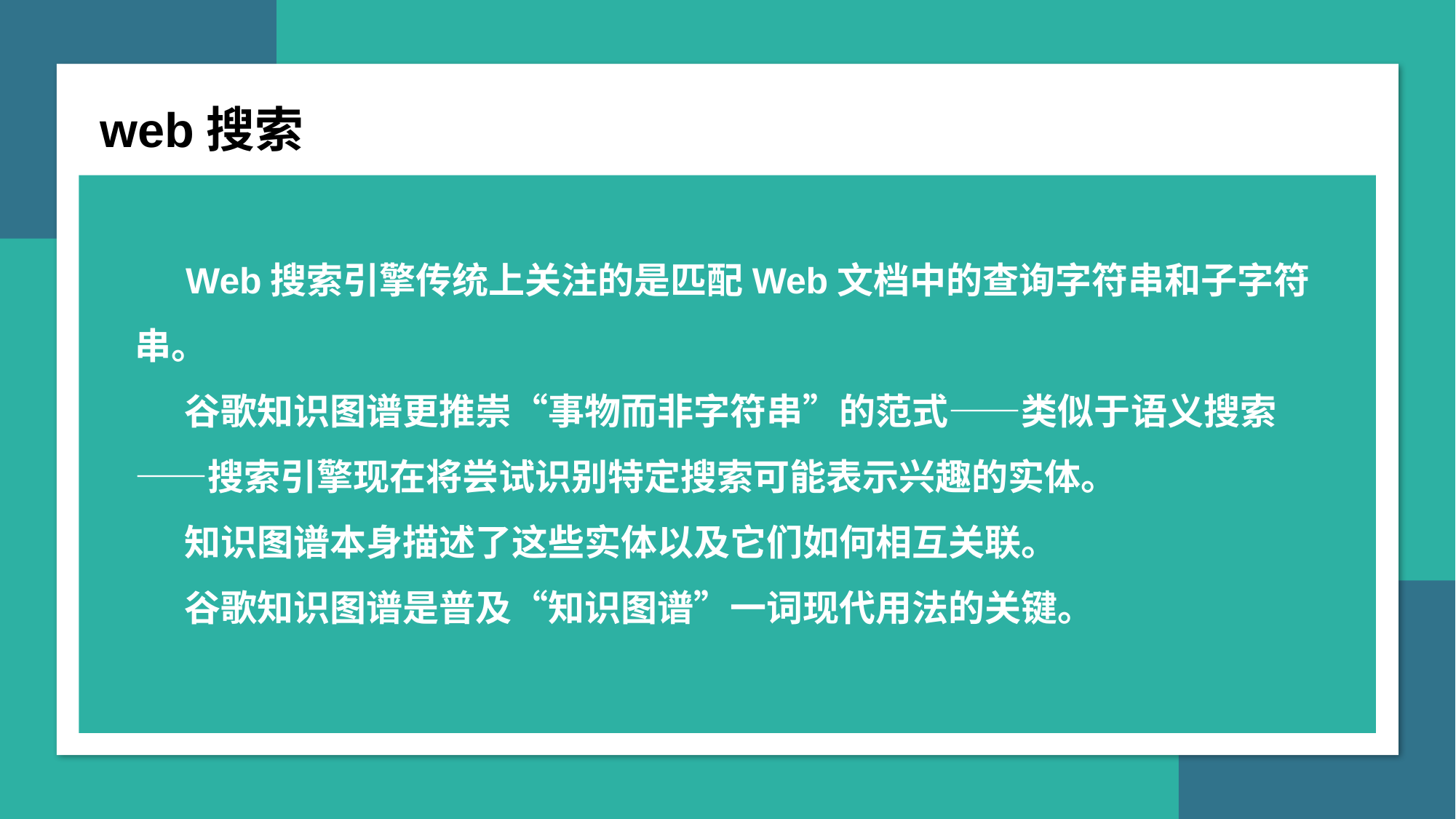

web搜索

     Web搜索引擎传统上关注的是匹配Web文档中的查询字符串和子字符串。
     谷歌知识图谱更推崇“事物而非字符串”的范式——类似于语义搜索——搜索引擎现在将尝试识别特定搜索可能表示兴趣的实体。
     知识图谱本身描述了这些实体以及它们如何相互关联。
     谷歌知识图谱是普及“知识图谱”一词现代用法的关键。